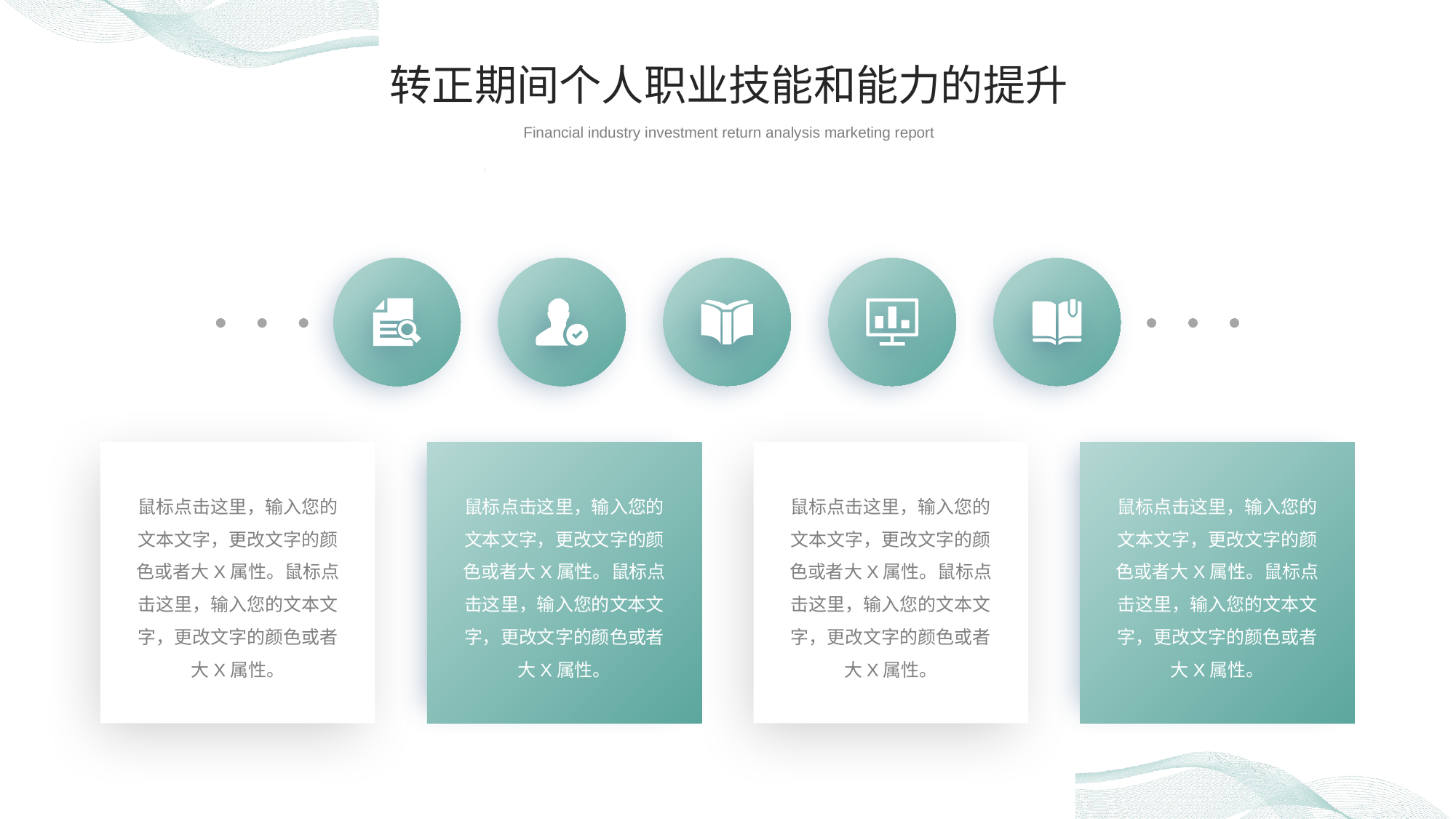

转正期间个人职业技能和能力的提升
Financial industry investment return analysis marketing report

鼠标点击这里，输入您的文本文字，更改文字的颜色或者大X属性。鼠标点击这里，输入您的文本文字，更改文字的颜色或者大X属性。

鼠标点击这里，输入您的文本文字，更改文字的颜色或者大X属性。鼠标点击这里，输入您的文本文字，更改文字的颜色或者大X属性。

鼠标点击这里，输入您的文本文字，更改文字的颜色或者大X属性。鼠标点击这里，输入您的文本文字，更改文字的颜色或者大X属性。

鼠标点击这里，输入您的文本文字，更改文字的颜色或者大X属性。鼠标点击这里，输入您的文本文字，更改文字的颜色或者大X属性。